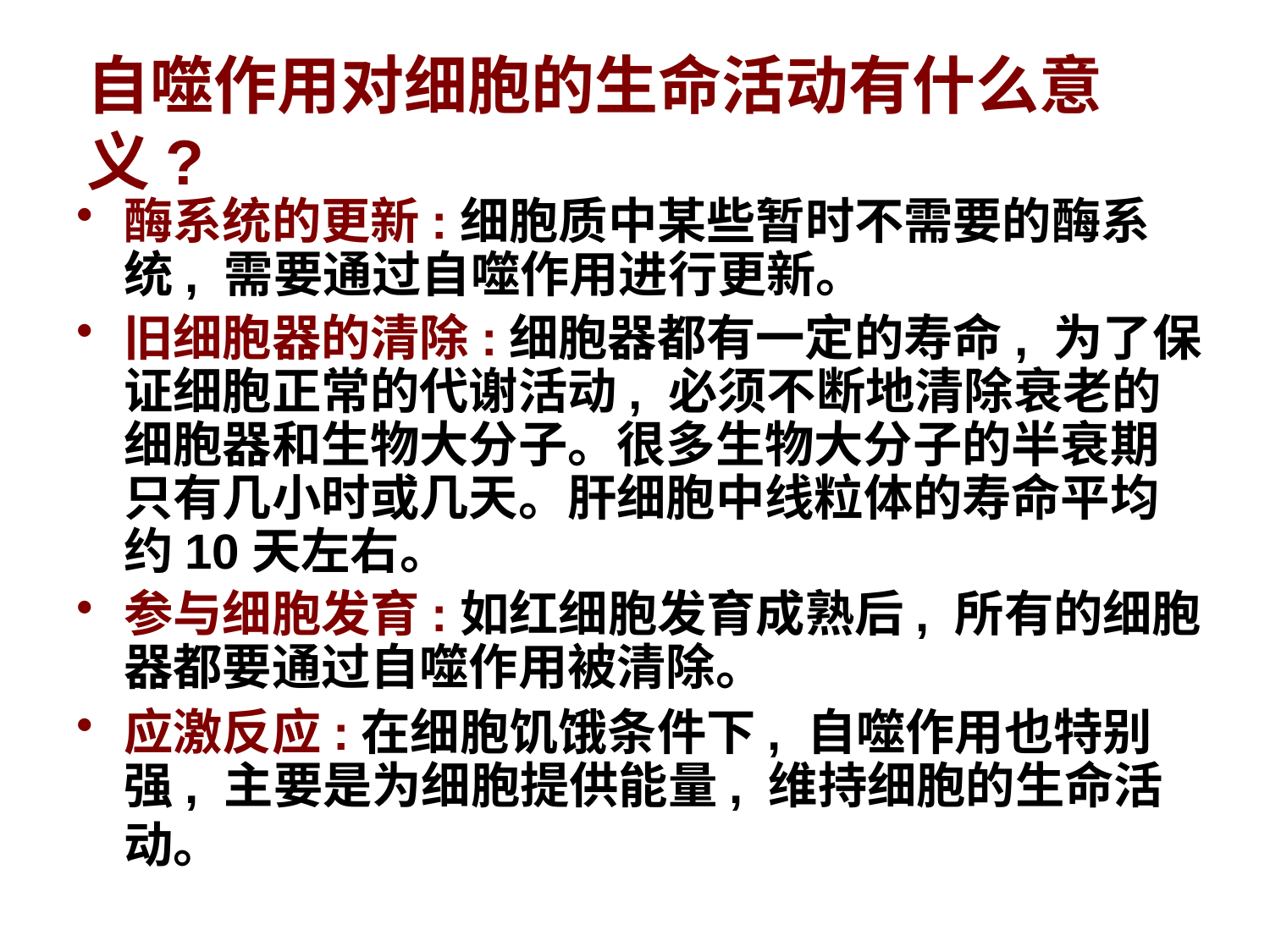

# 自噬作用对细胞的生命活动有什么意义?
酶系统的更新:细胞质中某些暂时不需要的酶系统, 需要通过自噬作用进行更新。
旧细胞器的清除:细胞器都有一定的寿命, 为了保证细胞正常的代谢活动, 必须不断地清除衰老的细胞器和生物大分子。很多生物大分子的半衰期只有几小时或几天。肝细胞中线粒体的寿命平均约10天左右。
参与细胞发育:如红细胞发育成熟后, 所有的细胞器都要通过自噬作用被清除。
应激反应:在细胞饥饿条件下, 自噬作用也特别强, 主要是为细胞提供能量, 维持细胞的生命活动。